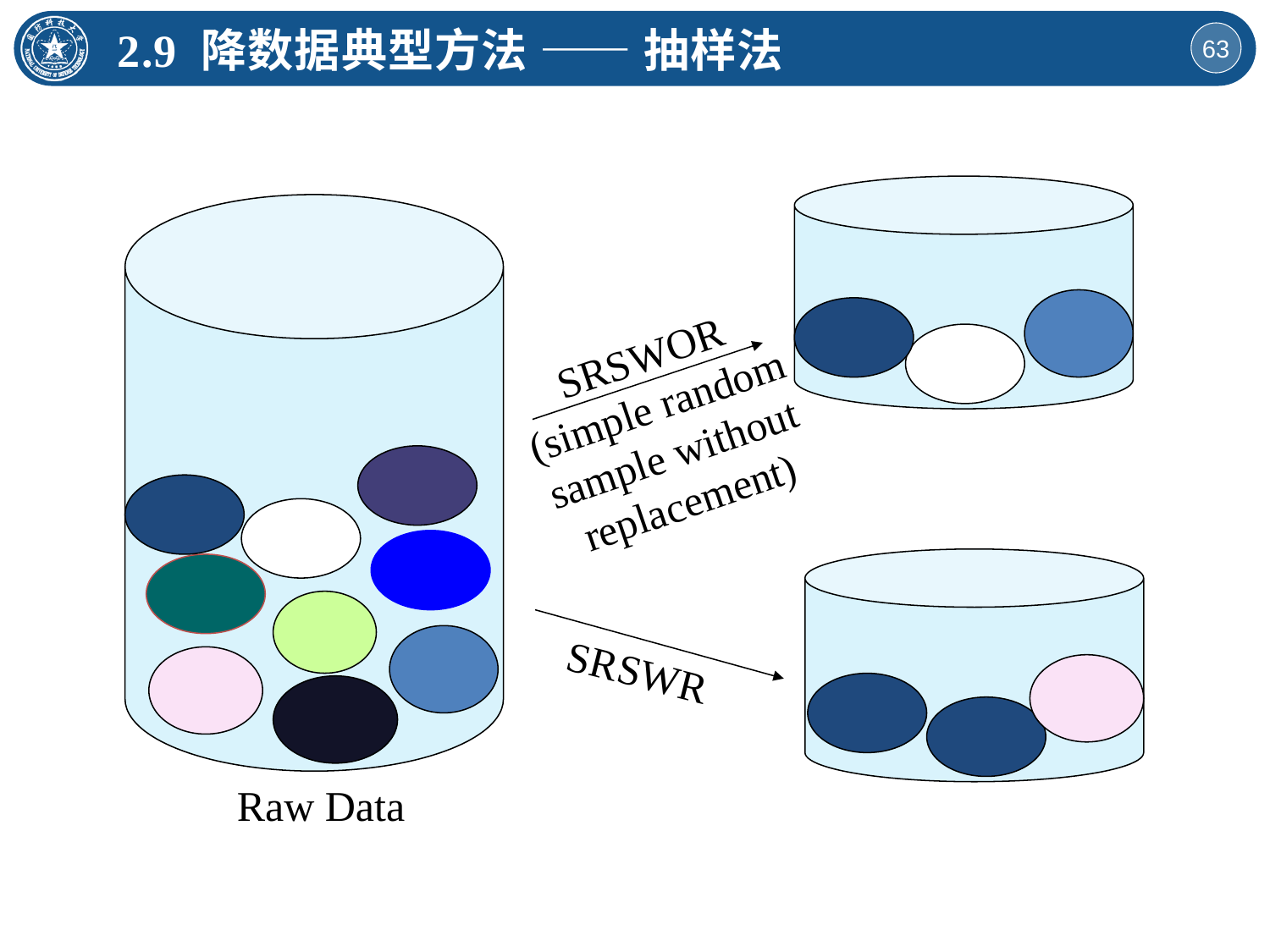

2.9 降数据典型方法 —— 抽样法

Raw Data
SRSWOR
(simple random
 sample without
replacement)

SRSWR